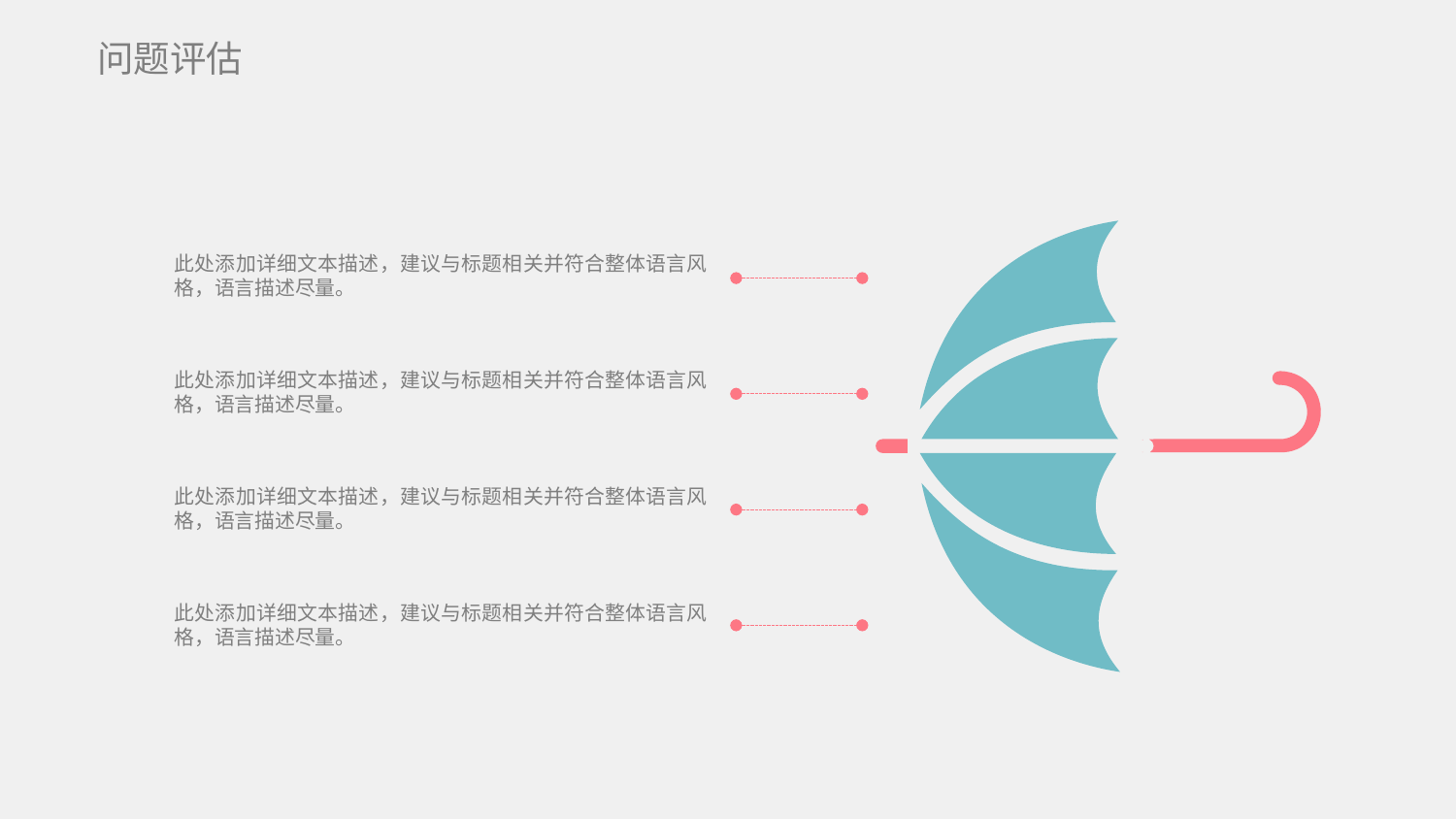

问题评估

此处添加详细文本描述，建议与标题相关并符合整体语言风格，语言描述尽量。
此处添加详细文本描述，建议与标题相关并符合整体语言风格，语言描述尽量。
此处添加详细文本描述，建议与标题相关并符合整体语言风格，语言描述尽量。
此处添加详细文本描述，建议与标题相关并符合整体语言风格，语言描述尽量。